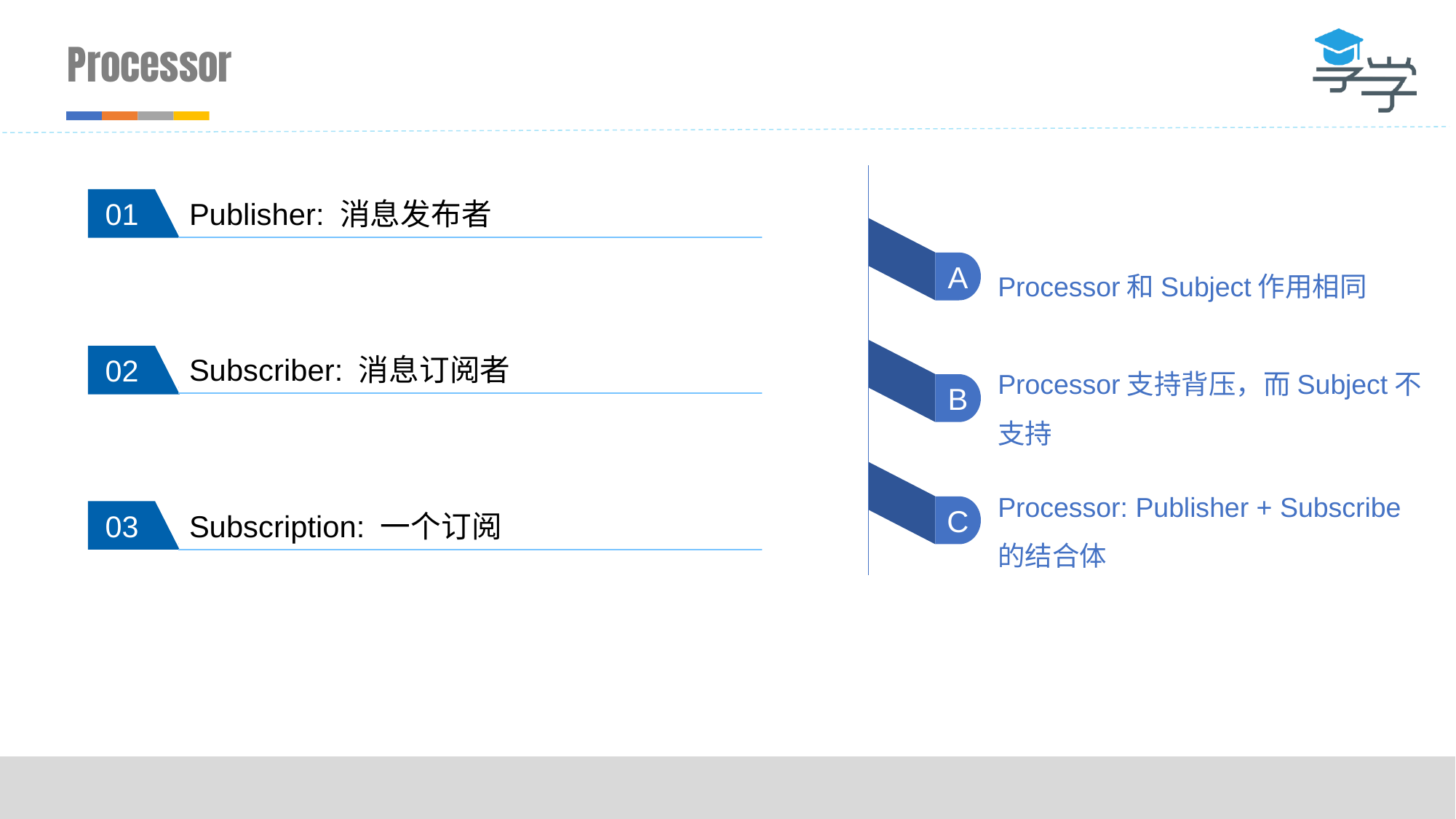

Processor

Publisher: 消息发布者

01

Processor和Subject作用相同
A
Subscriber: 消息订阅者

02
Processor支持背压，而Subject不支持
B

Processor: Publisher + Subscribe的结合体
Subscription: 一个订阅
C

03